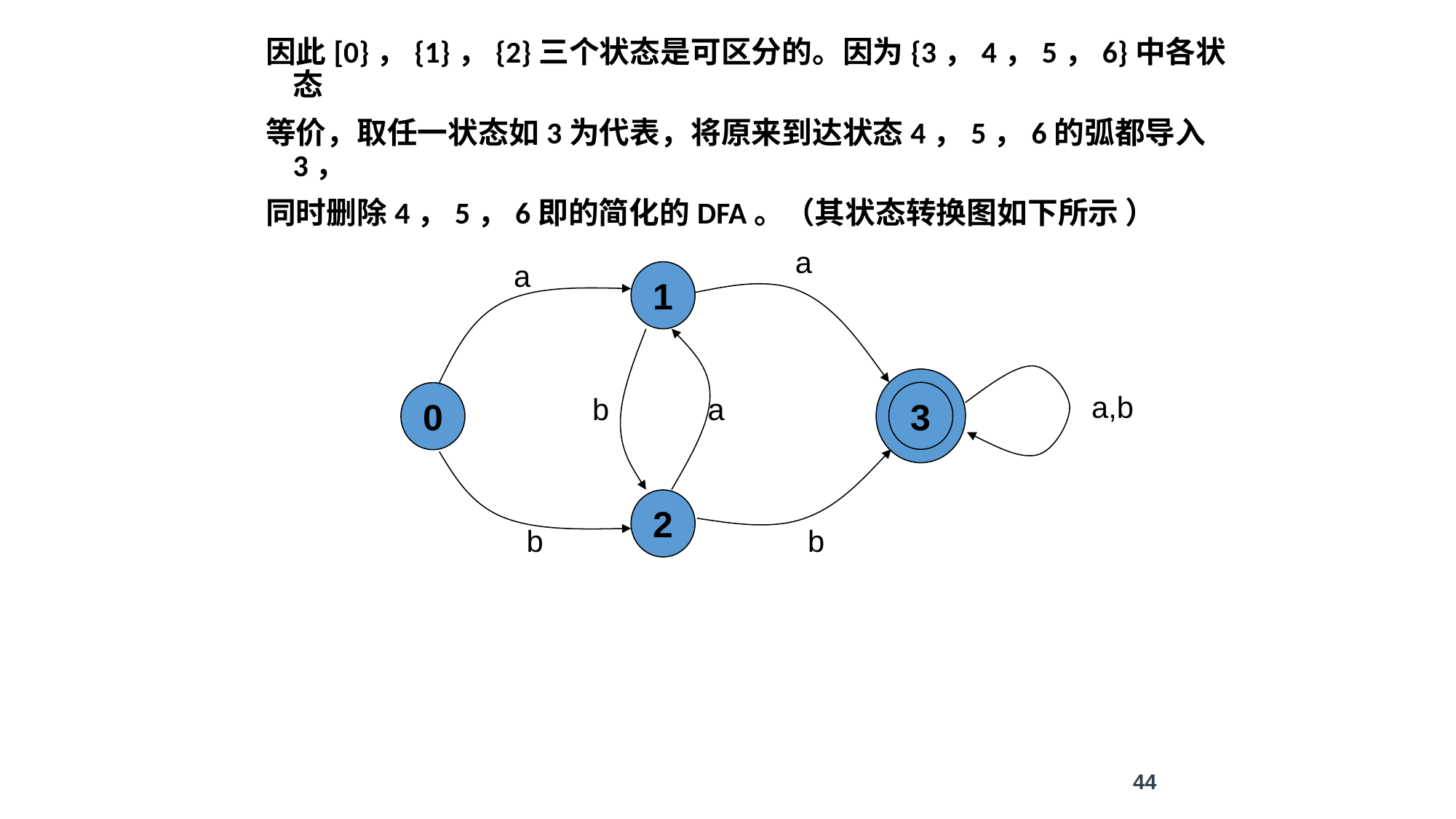

因此[0}，{1}，{2}三个状态是可区分的。因为{3，4，5，6}中各状态
等价，取任一状态如3为代表，将原来到达状态4，5，6的弧都导入3，
同时删除4，5，6即的简化的DFA。（其状态转换图如下所示 ）

#
a
a
1

3
a,b
0
b
a

2
b
b
44